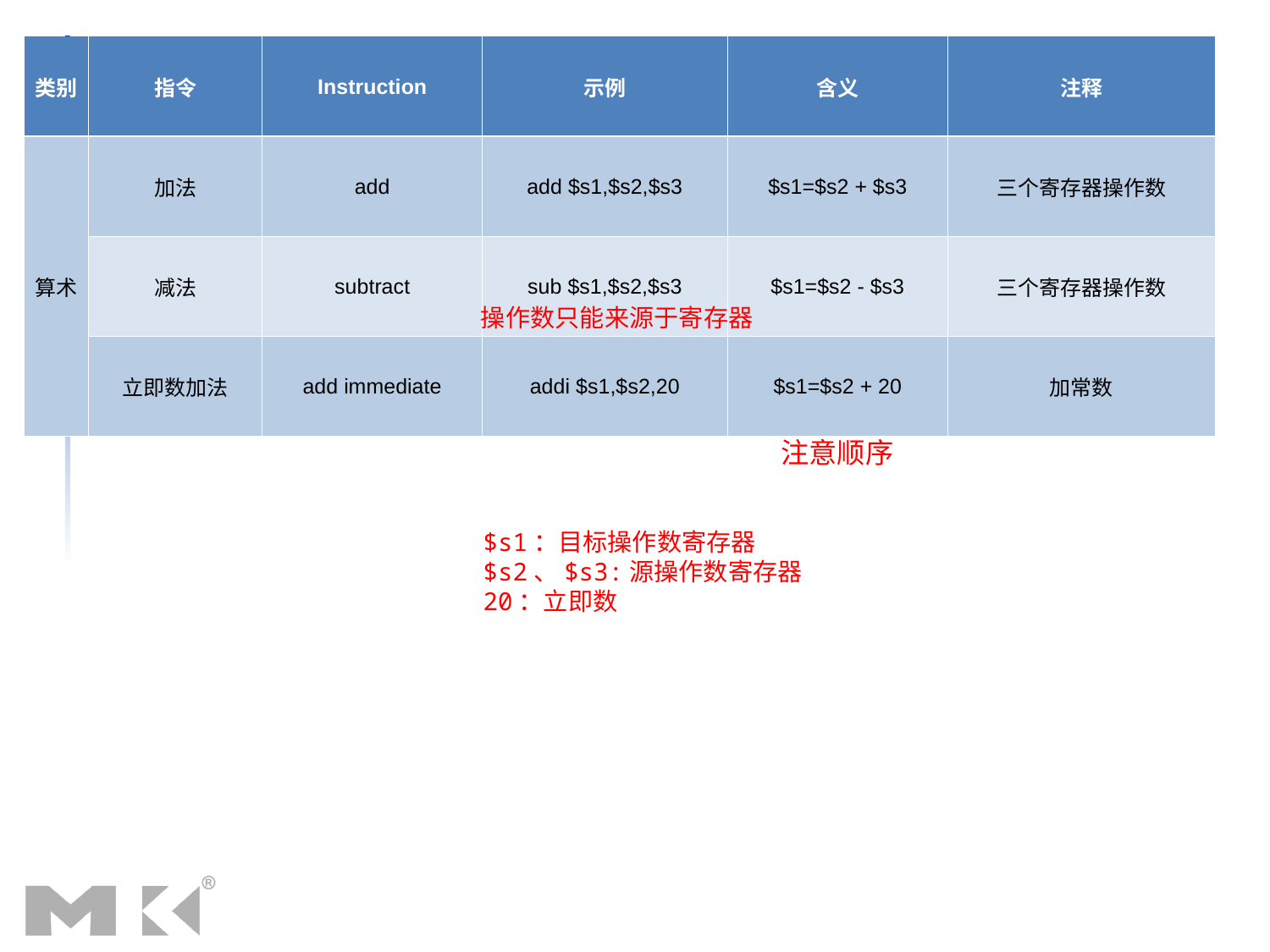

| 类别 | 指令 | Instruction | 示例 | 含义 | 注释 |
| --- | --- | --- | --- | --- | --- |
| 算术 | 加法 | add | add $s1,$s2,$s3 | $s1=$s2 + $s3 | 三个寄存器操作数 |
|  | 减法 | subtract | sub $s1,$s2,$s3 | $s1=$s2 - $s3 | 三个寄存器操作数 |
|  | 立即数加法 | add immediate | addi $s1,$s2,20 | $s1=$s2 + 20 | 加常数 |
操作数只能来源于寄存器
注意顺序
$s1：目标操作数寄存器
$s2、$s3:源操作数寄存器
20：立即数